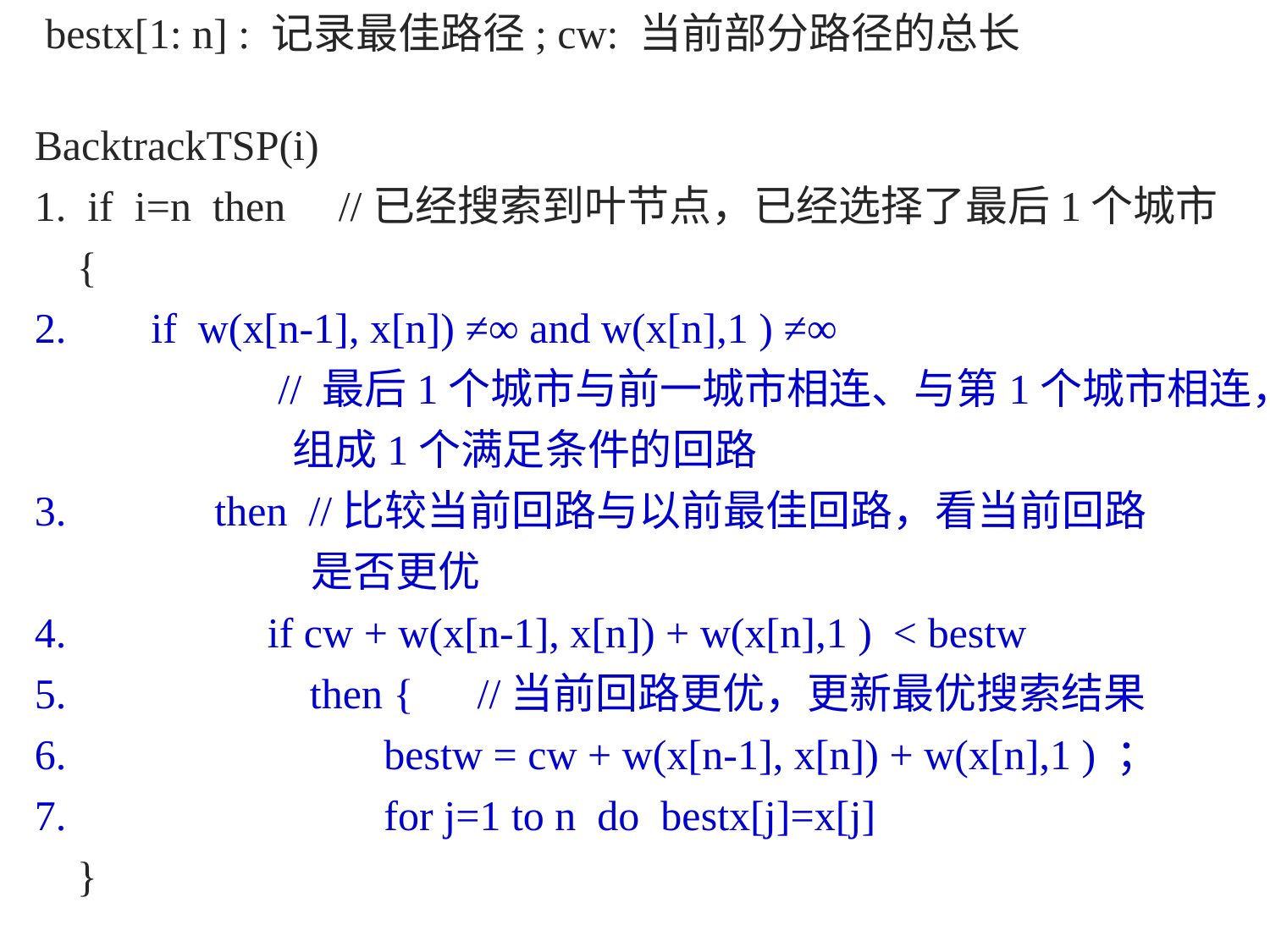

bestx[1: n] : 记录最佳路径; cw: 当前部分路径的总长

BacktrackTSP(i)
1.  if  i=n  then     //已经搜索到叶节点，已经选择了最后1个城市
    {
2.        if  w(x[n-1], x[n]) ≠∞ and w(x[n],1 ) ≠∞
                       // 最后1个城市与前一城市相连、与第1个城市相连，
                          组成1个满足条件的回路
3.              then  //比较当前回路与以前最佳回路，看当前回路
                            是否更优
4.                   if cw + w(x[n-1], x[n]) + w(x[n],1 )  < bestw
5.                       then {      //当前回路更优，更新最优搜索结果
6.                              bestw = cw + w(x[n-1], x[n]) + w(x[n],1 ) ；
7.                              for j=1 to n  do  bestx[j]=x[j]
    }